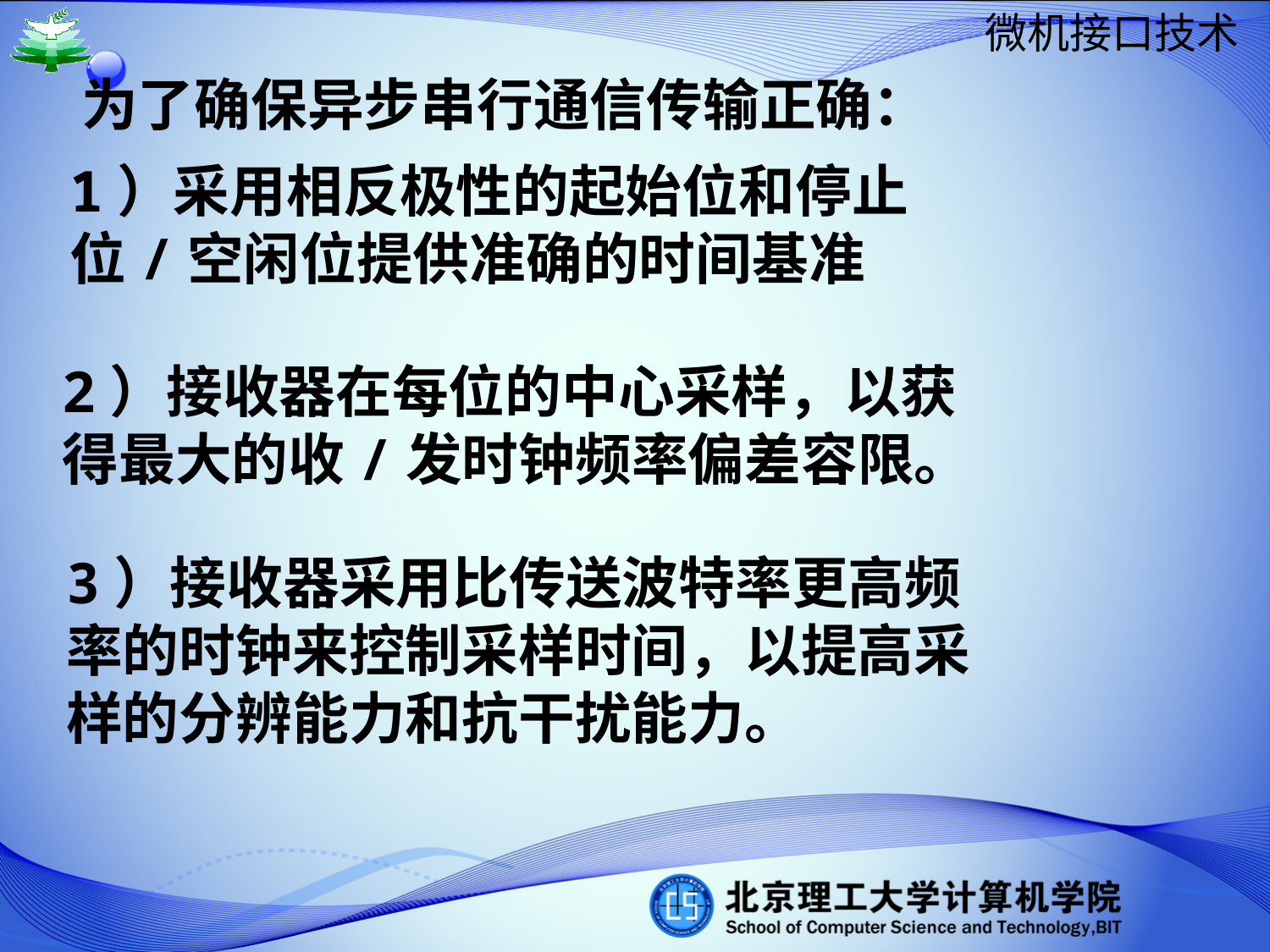

为了确保异步串行通信传输正确：
1）采用相反极性的起始位和停止位/空闲位提供准确的时间基准
2）接收器在每位的中心采样，以获得最大的收/发时钟频率偏差容限。
3）接收器采用比传送波特率更高频率的时钟来控制采样时间，以提高采样的分辨能力和抗干扰能力。